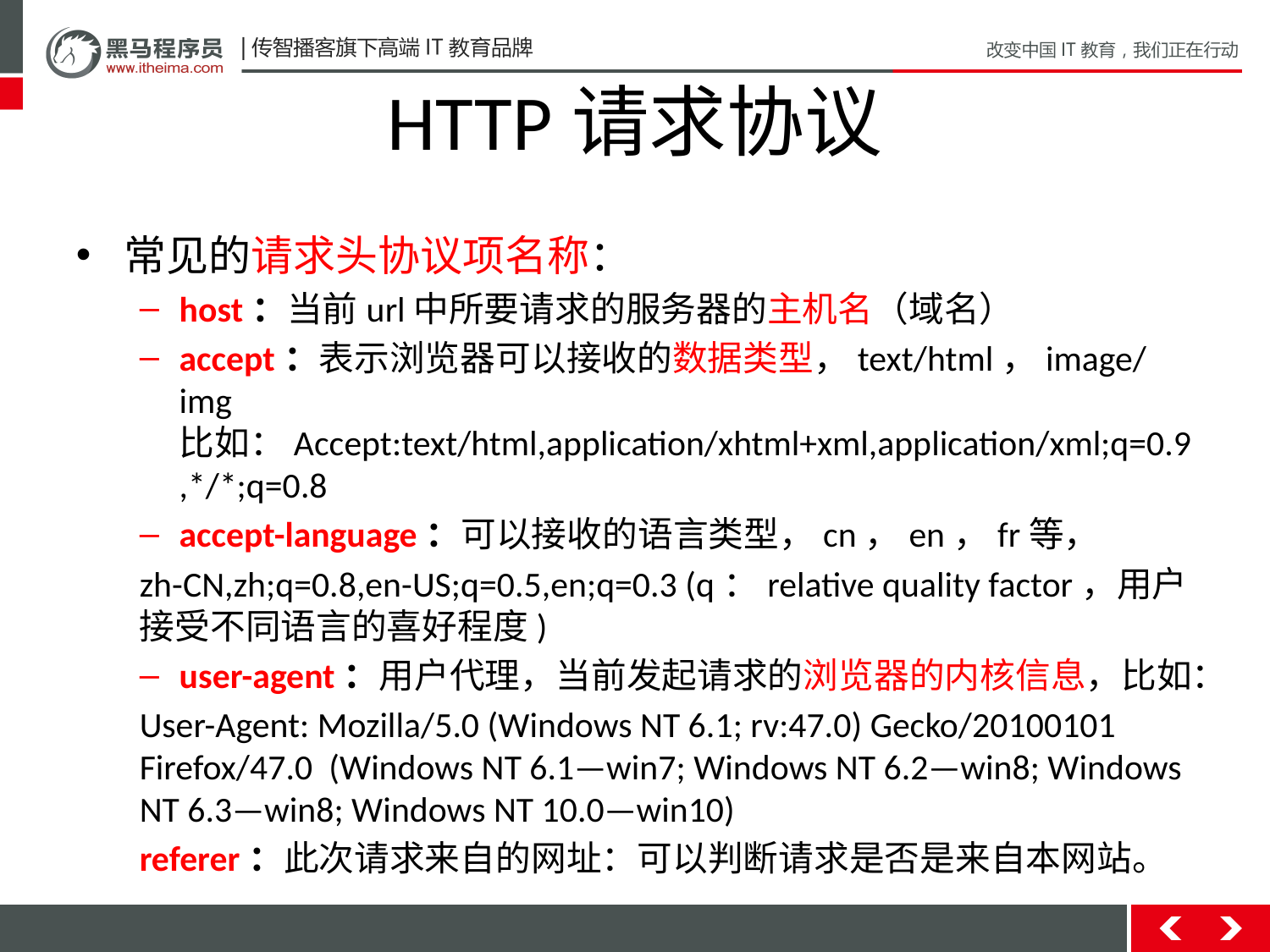

# HTTP请求协议
常见的请求头协议项名称：
host：当前url中所要请求的服务器的主机名（域名）
accept：表示浏览器可以接收的数据类型，text/html，image/img 比如：Accept:text/html,application/xhtml+xml,application/xml;q=0.9,*/*;q=0.8
accept-language：可以接收的语言类型，cn，en，fr等，
zh-CN,zh;q=0.8,en-US;q=0.5,en;q=0.3 (q：relative quality factor，用户接受不同语言的喜好程度)
user-agent：用户代理，当前发起请求的浏览器的内核信息，比如：
User-Agent: Mozilla/5.0 (Windows NT 6.1; rv:47.0) Gecko/20100101 Firefox/47.0  (Windows NT 6.1—win7; Windows NT 6.2—win8; Windows NT 6.3—win8; Windows NT 10.0—win10)
referer：此次请求来自的网址：可以判断请求是否是来自本网站。